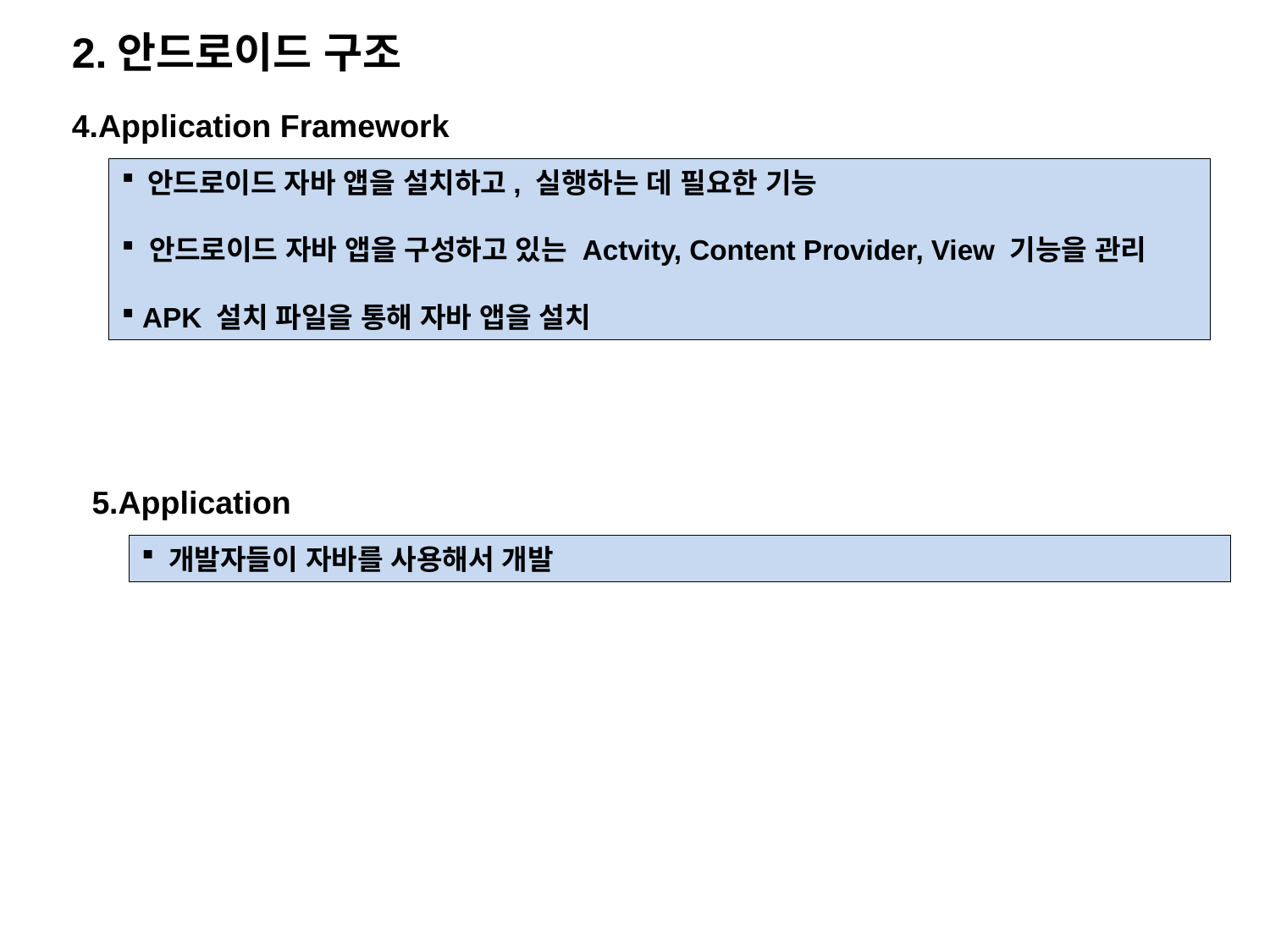

2.안드로이드 구조
4.Application Framework
 안드로이드 자바 앱을 설치하고, 실행하는 데 필요한 기능
 안드로이드 자바 앱을 구성하고 있는 Actvity, Content Provider, View 기능을 관리
 APK 설치 파일을 통해 자바 앱을 설치
5.Application
 개발자들이 자바를 사용해서 개발